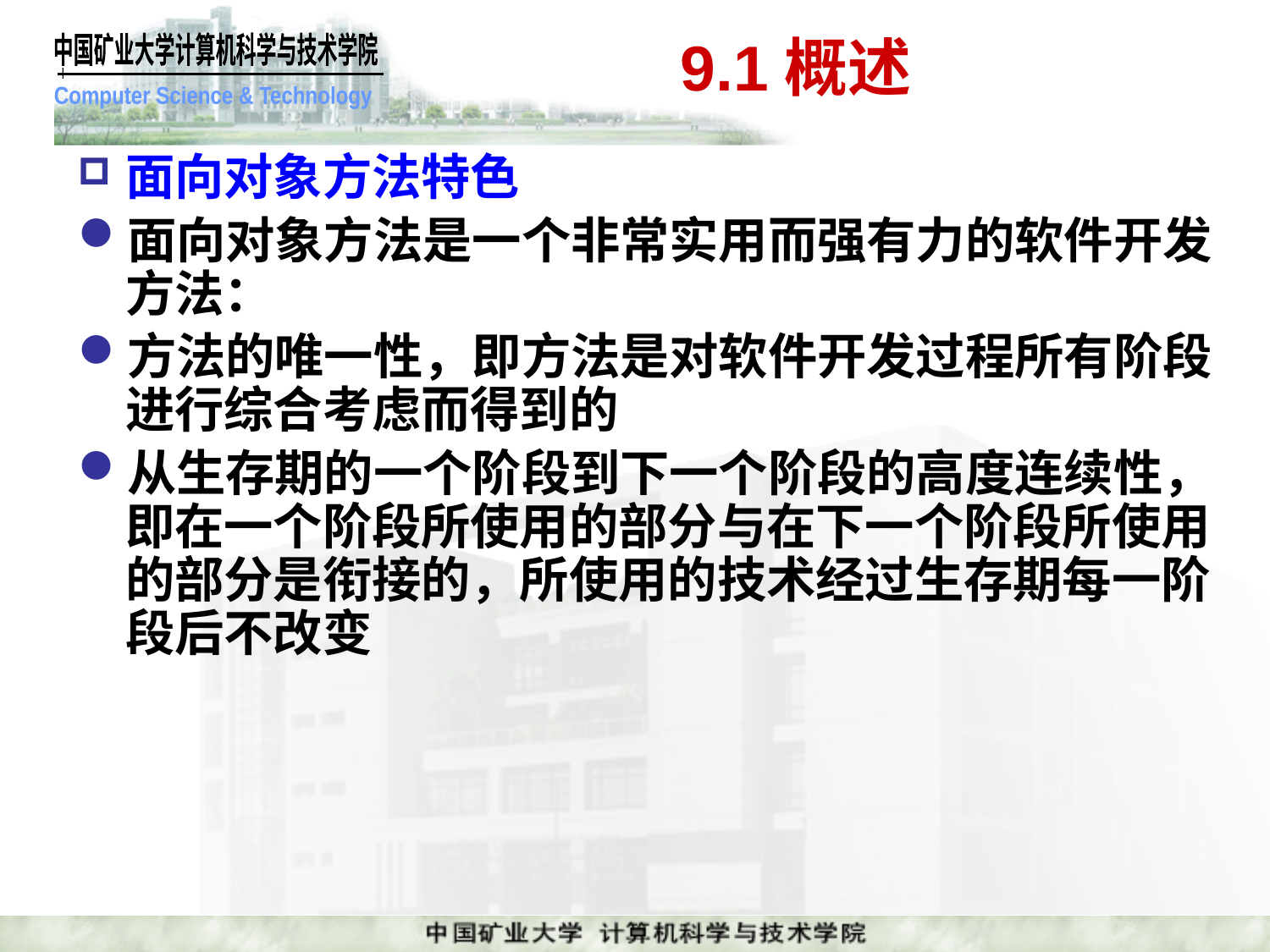

# 9.1概述
面向对象方法特色
面向对象方法是一个非常实用而强有力的软件开发方法：
方法的唯一性，即方法是对软件开发过程所有阶段进行综合考虑而得到的
从生存期的一个阶段到下一个阶段的高度连续性，即在一个阶段所使用的部分与在下一个阶段所使用的部分是衔接的，所使用的技术经过生存期每一阶段后不改变

4